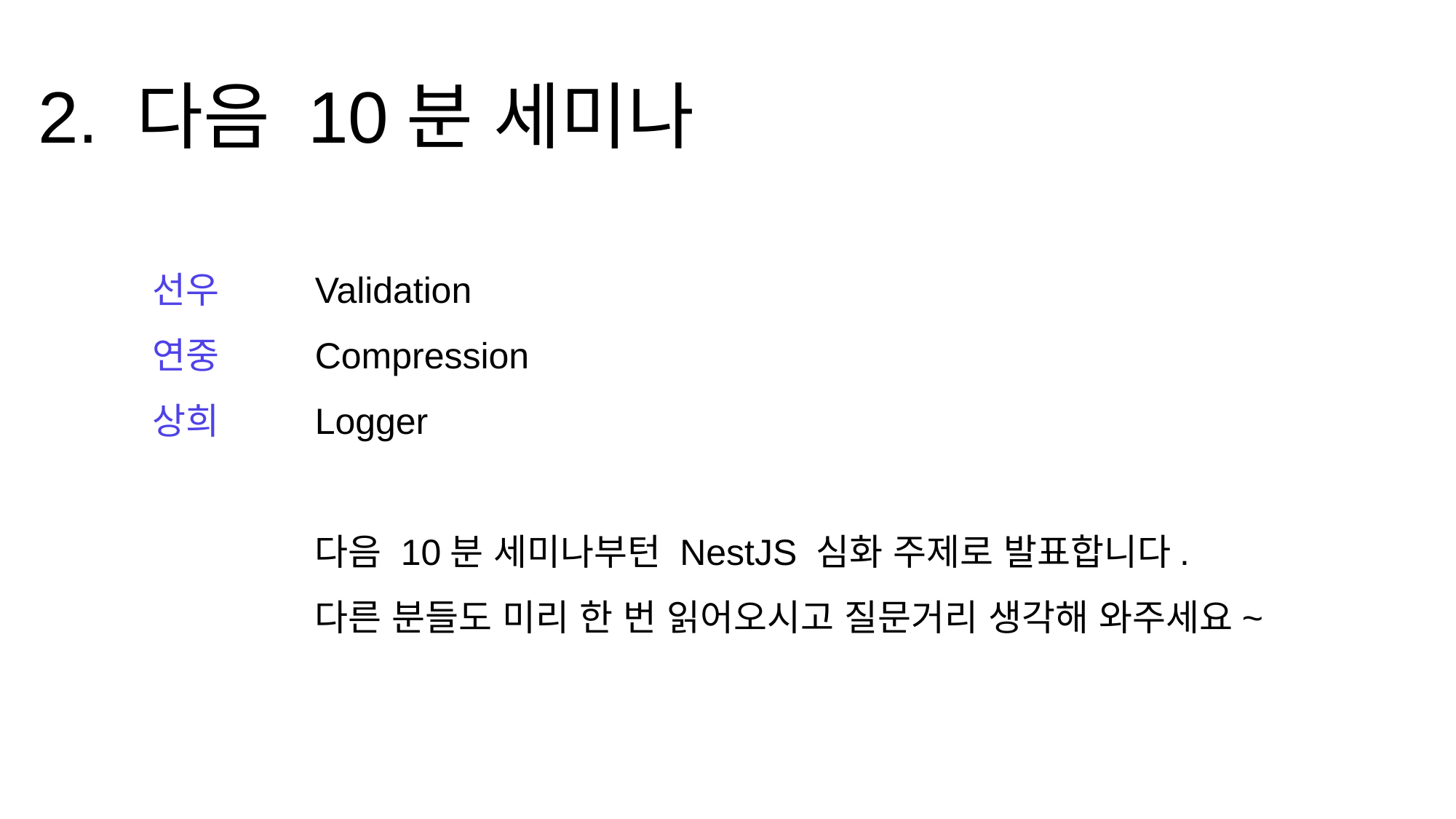

2. 다음 10분 세미나
선우
연중
상희
Validation
Compression
Logger

다음 10분 세미나부턴 NestJS 심화 주제로 발표합니다.
다른 분들도 미리 한 번 읽어오시고 질문거리 생각해 와주세요~